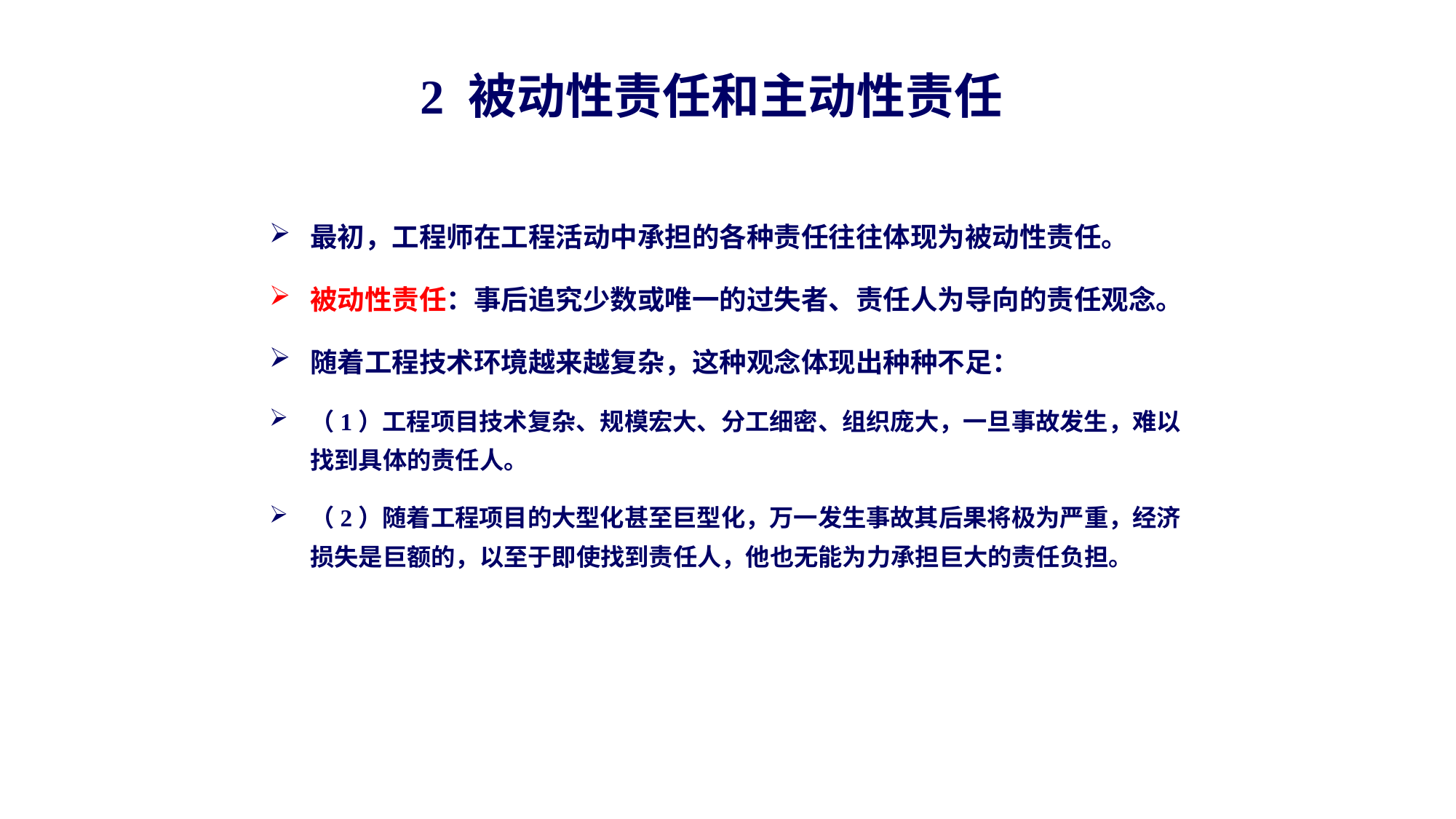

2 被动性责任和主动性责任

最初，工程师在工程活动中承担的各种责任往往体现为被动性责任。
被动性责任：事后追究少数或唯一的过失者、责任人为导向的责任观念。
随着工程技术环境越来越复杂，这种观念体现出种种不足：
（1）工程项目技术复杂、规模宏大、分工细密、组织庞大，一旦事故发生，难以找到具体的责任人。
（2）随着工程项目的大型化甚至巨型化，万一发生事故其后果将极为严重，经济损失是巨额的，以至于即使找到责任人，他也无能为力承担巨大的责任负担。